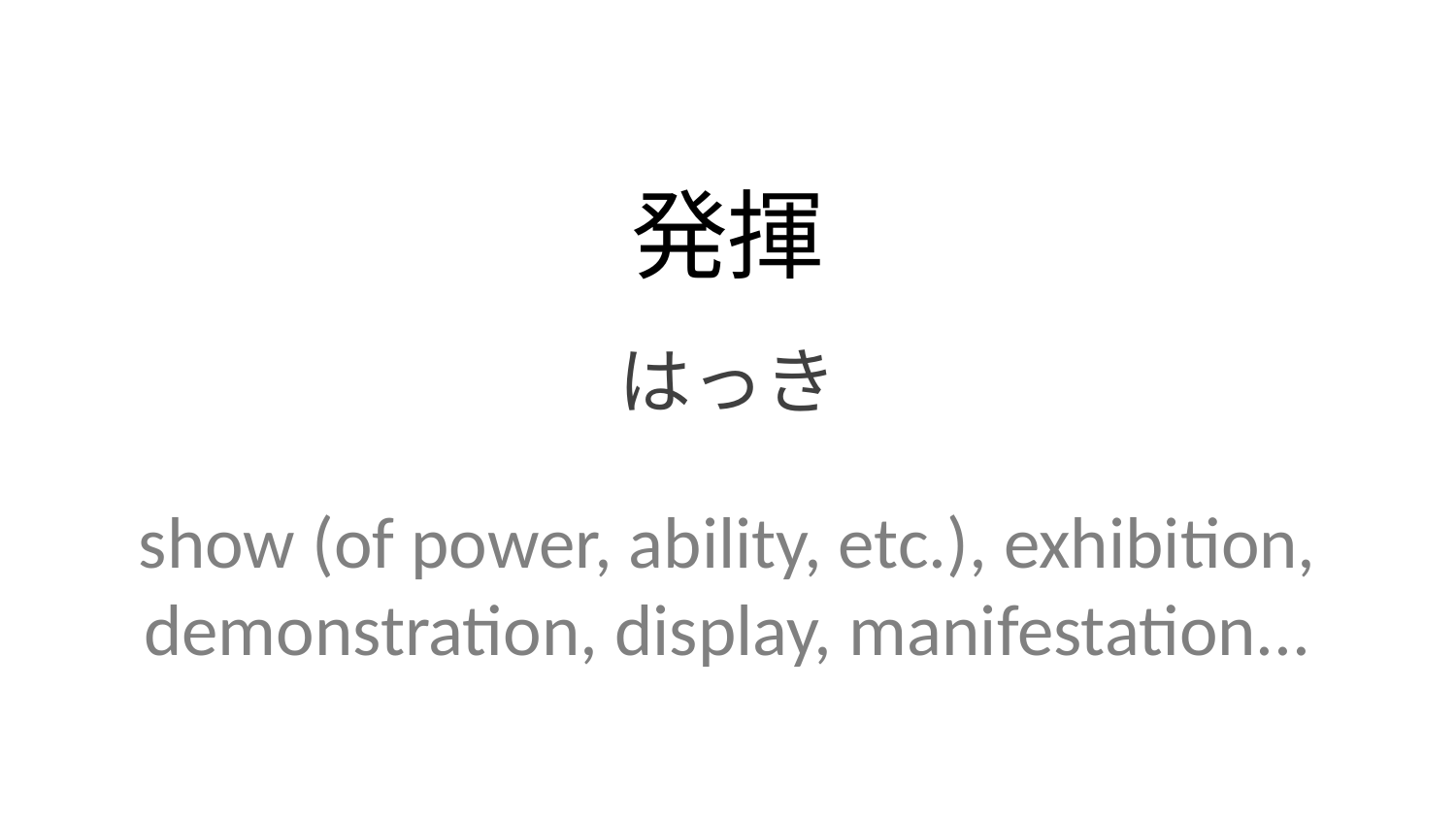

発揮

はっき
show (of power, ability, etc.), exhibition, demonstration, display, manifestation...